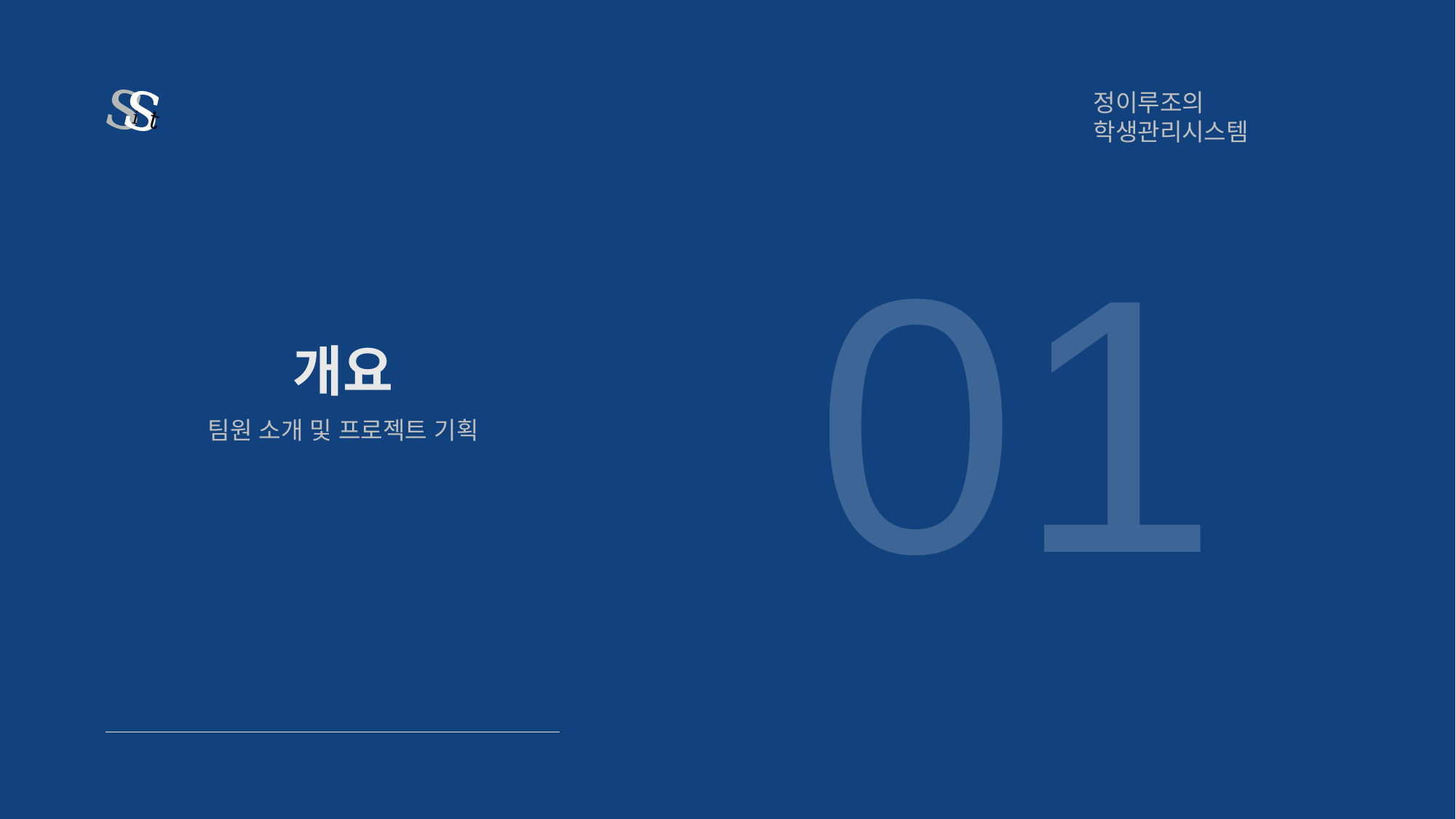

s
s
i
t
정이루조의 학생관리시스템
01
# 개요
팀원 소개 및 프로젝트 기획